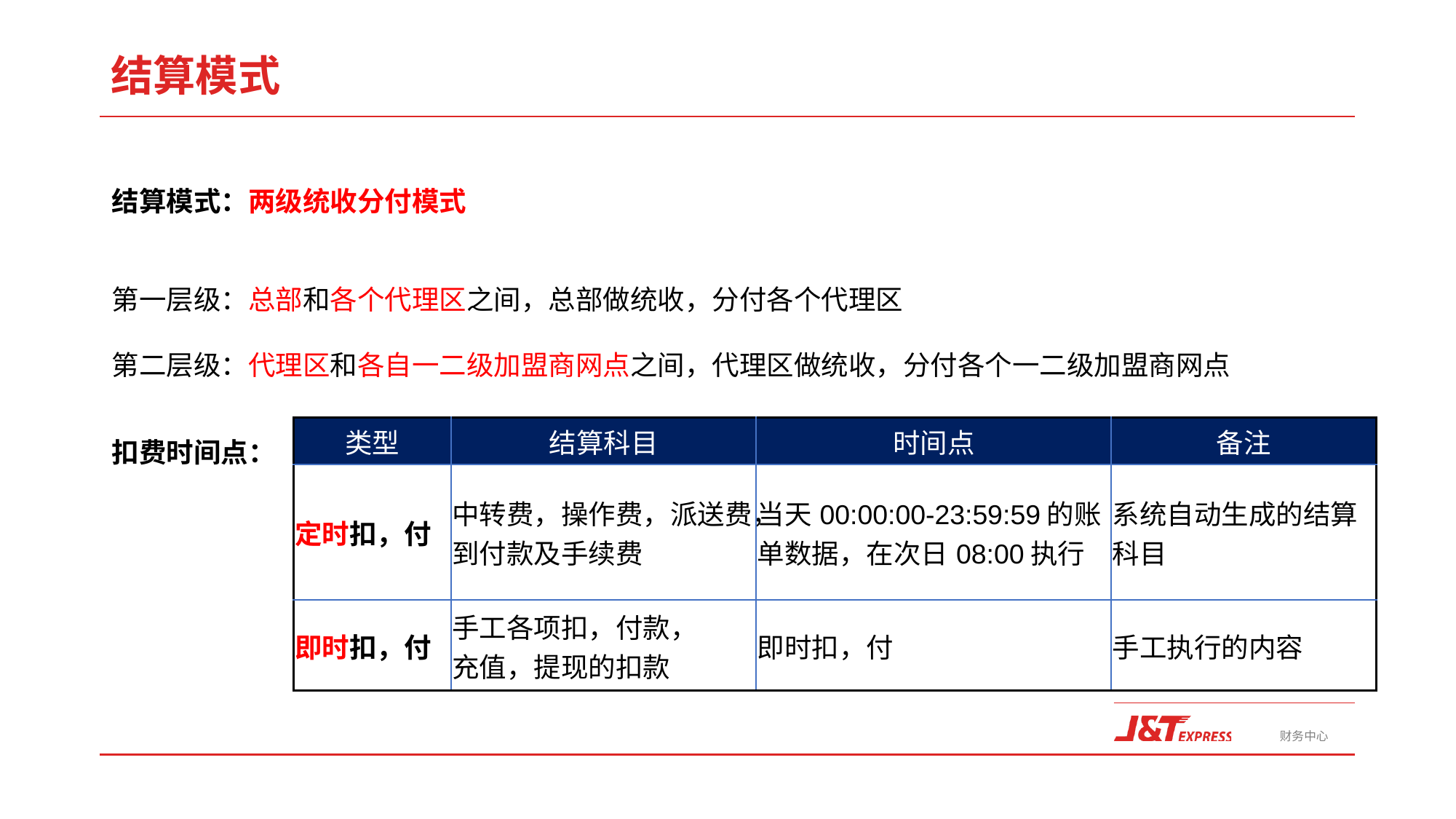

结算模式
结算模式：两级统收分付模式

第一层级：总部和各个代理区之间，总部做统收，分付各个代理区

第二层级：代理区和各自一二级加盟商网点之间，代理区做统收，分付各个一二级加盟商网点
扣费时间点：
| 类型 | 结算科目 | 时间点 | 备注 |
| --- | --- | --- | --- |
| 定时扣，付 | 中转费，操作费，派送费，到付款及手续费 | 当天00:00:00-23:59:59的账单数据，在次日08:00执行 | 系统自动生成的结算科目 |
| 即时扣，付 | 手工各项扣，付款， 充值，提现的扣款 | 即时扣，付 | 手工执行的内容 |